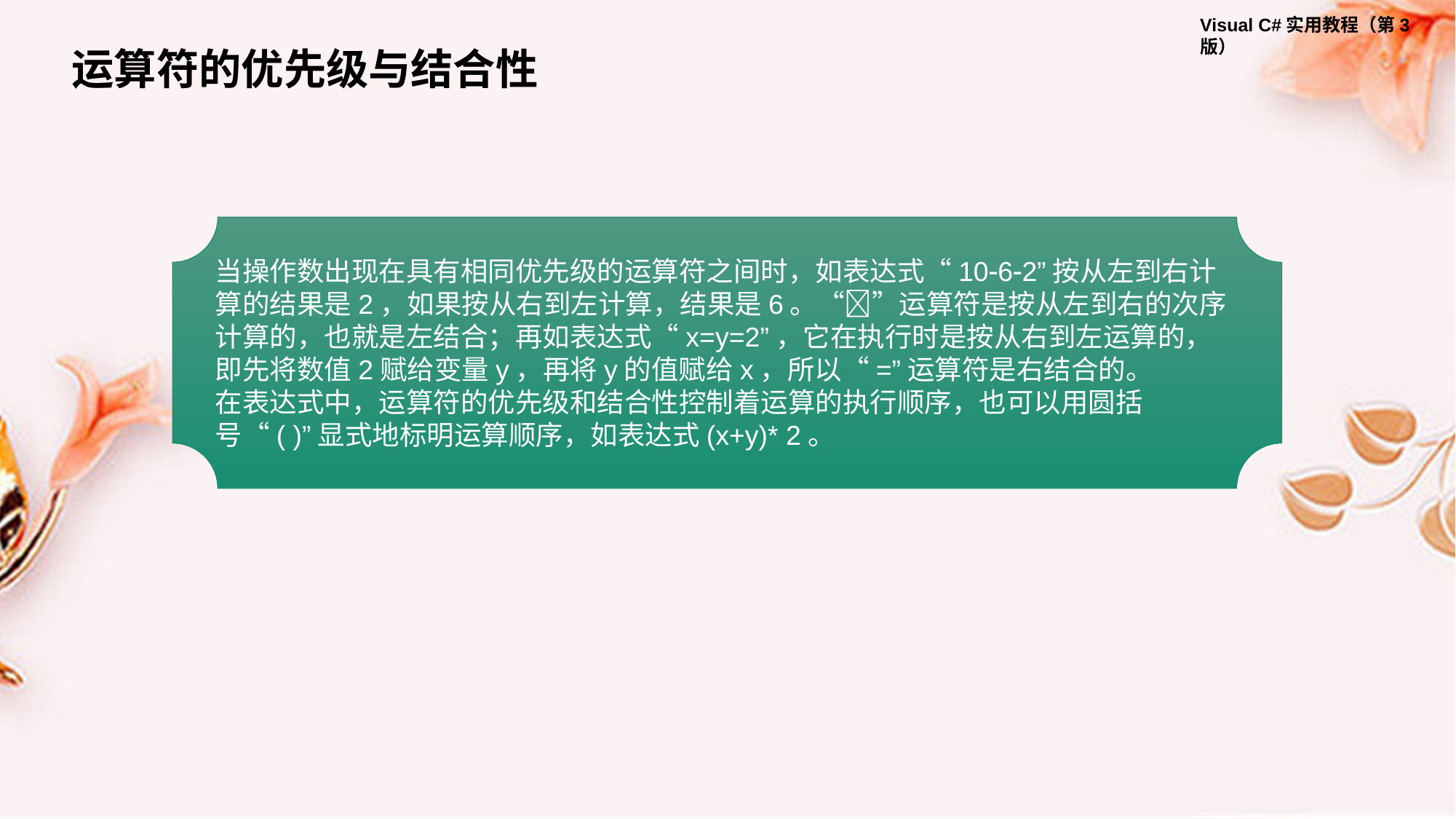

运算符的优先级与结合性
当操作数出现在具有相同优先级的运算符之间时，如表达式“10−6−2”按从左到右计算的结果是2，如果按从右到左计算，结果是6。“−”运算符是按从左到右的次序计算的，也就是左结合；再如表达式“x=y=2”，它在执行时是按从右到左运算的，即先将数值2赋给变量y，再将y的值赋给x，所以“=”运算符是右结合的。
在表达式中，运算符的优先级和结合性控制着运算的执行顺序，也可以用圆括号“( )”显式地标明运算顺序，如表达式(x+y)* 2。